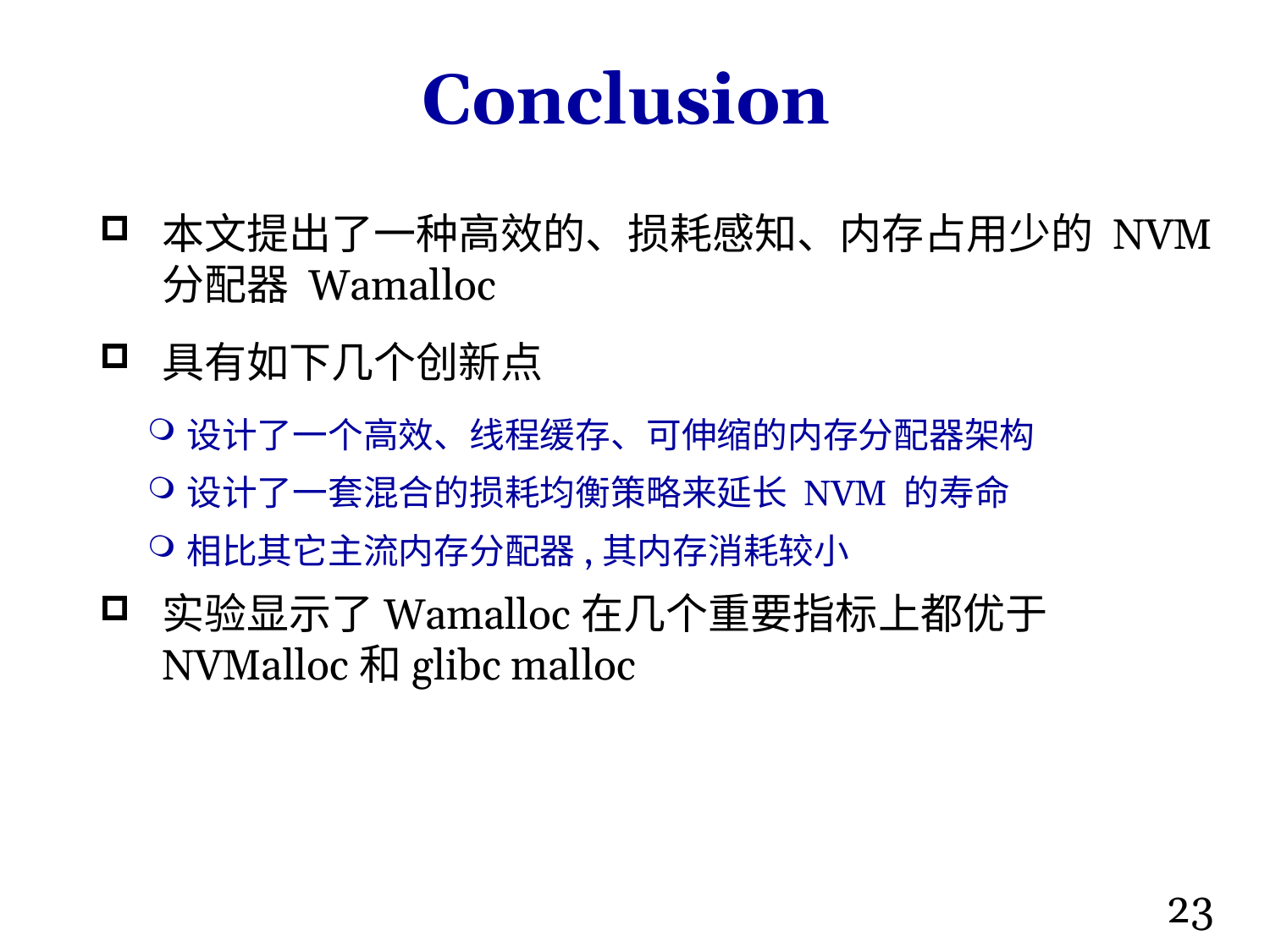

# Conclusion
本文提出了一种高效的、损耗感知、内存占用少的 NVM 分配器 Wamalloc
具有如下几个创新点
设计了一个高效、线程缓存、可伸缩的内存分配器架构
设计了一套混合的损耗均衡策略来延长 NVM 的寿命
相比其它主流内存分配器,其内存消耗较小
实验显示了Wamalloc在几个重要指标上都优于NVMalloc和glibc malloc

23